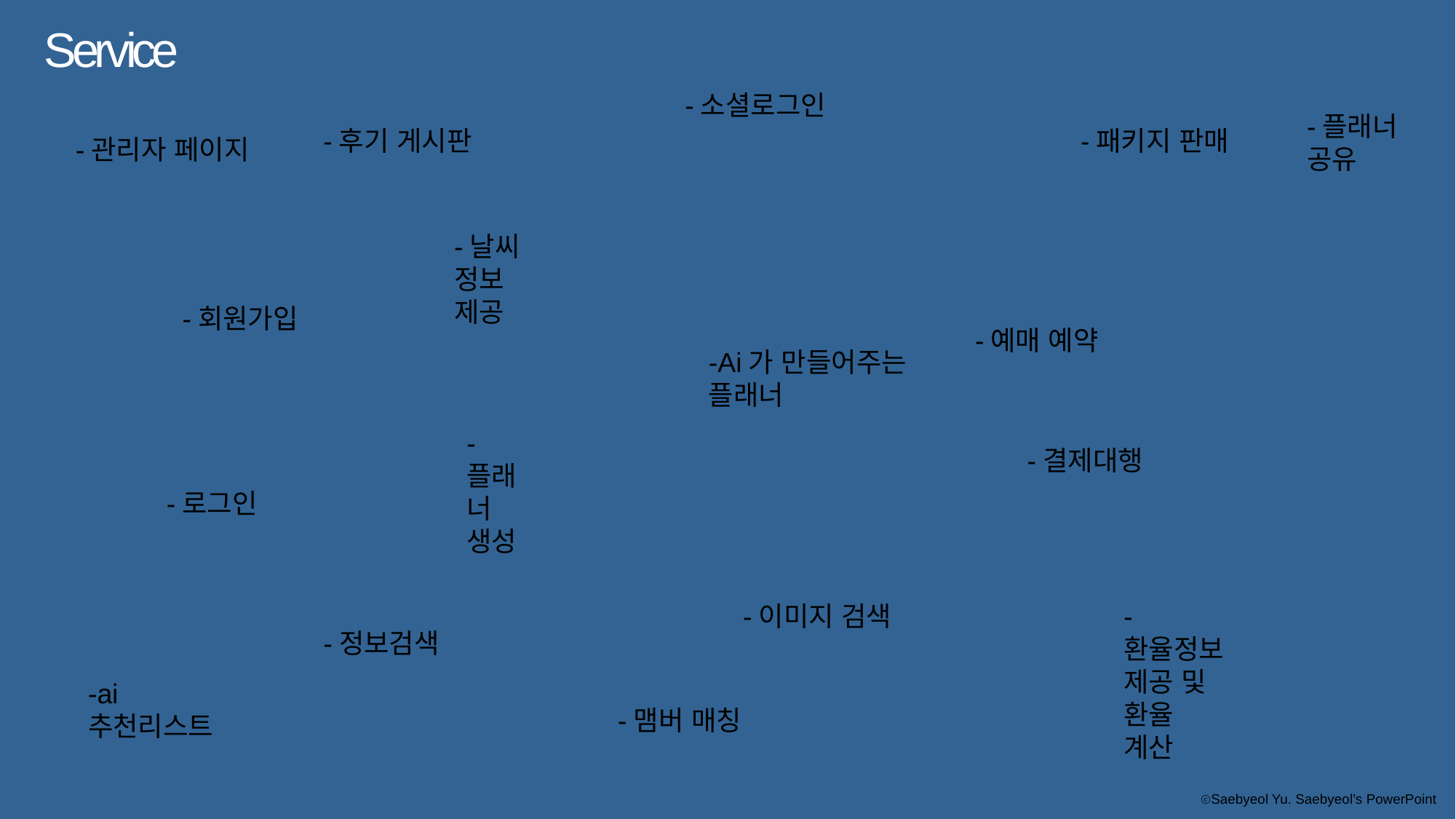

Service
-소셜로그인

-플래너 공유

-후기 게시판

-패키지 판매

-관리자 페이지

-날씨 정보 제공

-회원가입
-예매 예약

-Ai가 만들어주는 플래너

-플래너 생성

-결제대행

-로그인

-이미지 검색

-환율정보 제공 및 환율 계산

-정보검색

-ai추천리스트

-맴버 매칭